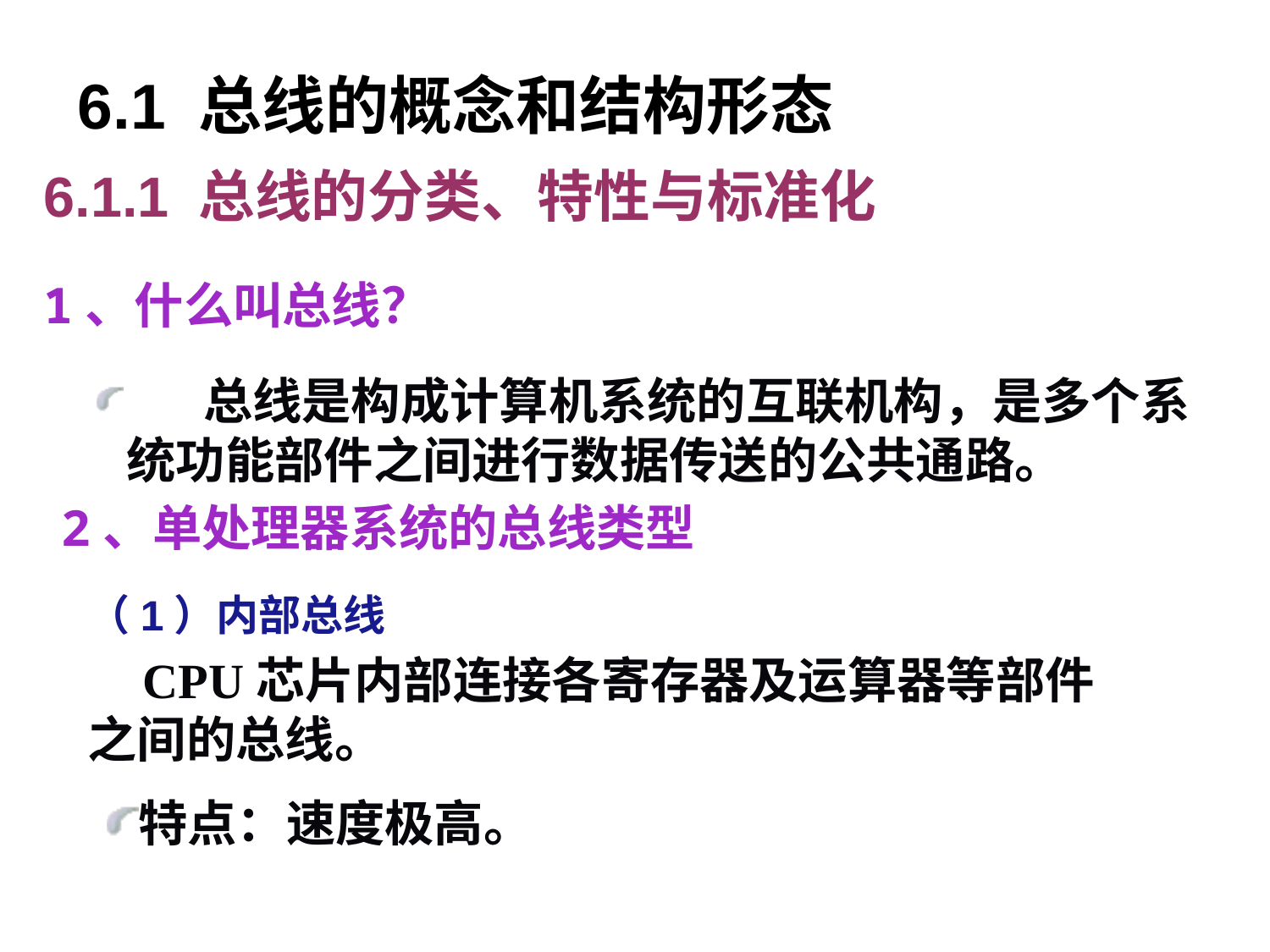

6.1 总线的概念和结构形态
# 6.1.1 总线的分类、特性与标准化
1、什么叫总线？
       总线是构成计算机系统的互联机构，是多个系统功能部件之间进行数据传送的公共通路。
2、单处理器系统的总线类型
（1）内部总线
    CPU芯片内部连接各寄存器及运算器等部件之间的总线。
特点：速度极高。